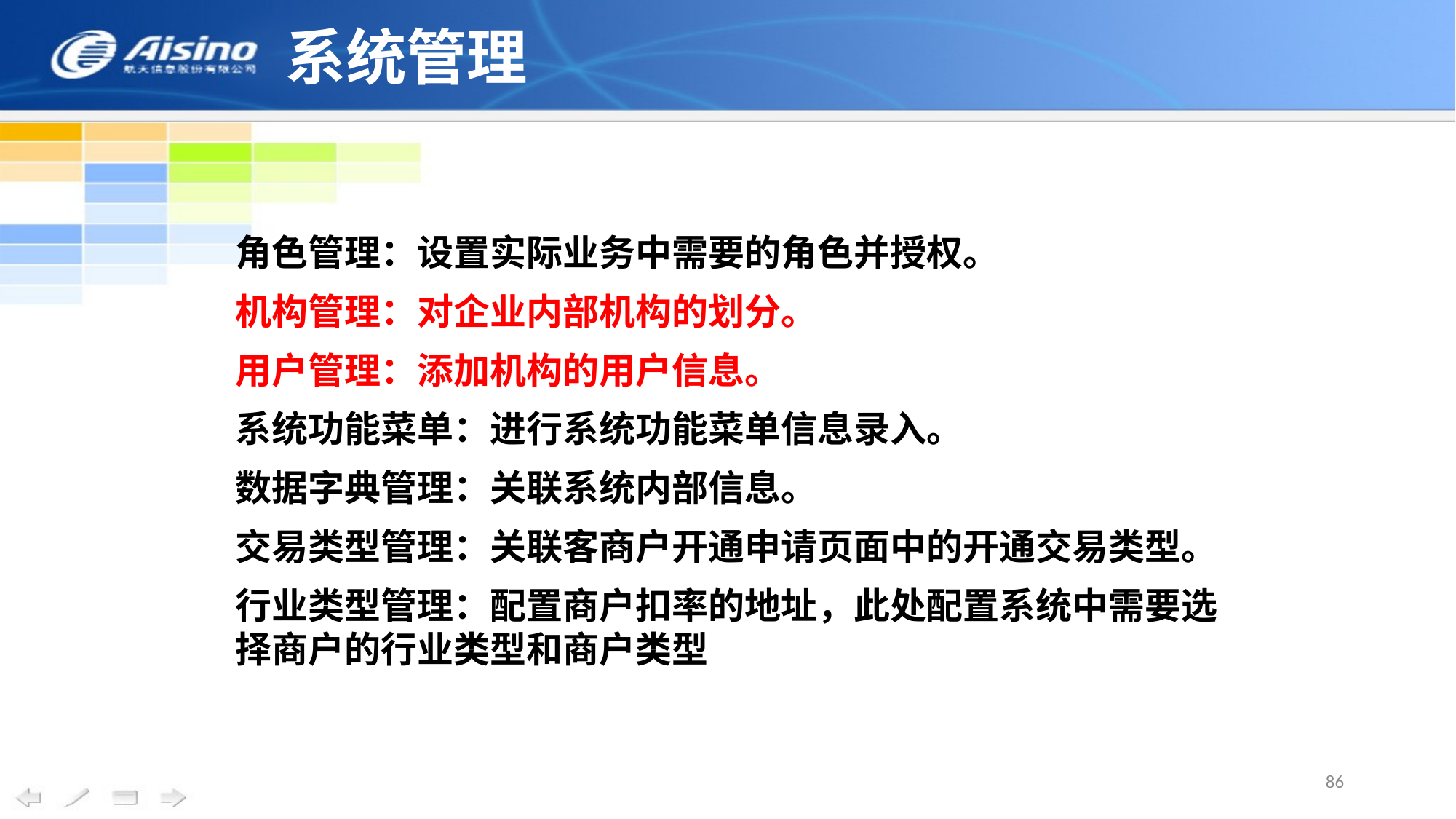

# 系统管理

角色管理：设置实际业务中需要的角色并授权。
机构管理：对企业内部机构的划分。
用户管理：添加机构的用户信息。
系统功能菜单：进行系统功能菜单信息录入。
数据字典管理：关联系统内部信息。
交易类型管理：关联客商户开通申请页面中的开通交易类型。
行业类型管理：配置商户扣率的地址，此处配置系统中需要选择商户的行业类型和商户类型

86